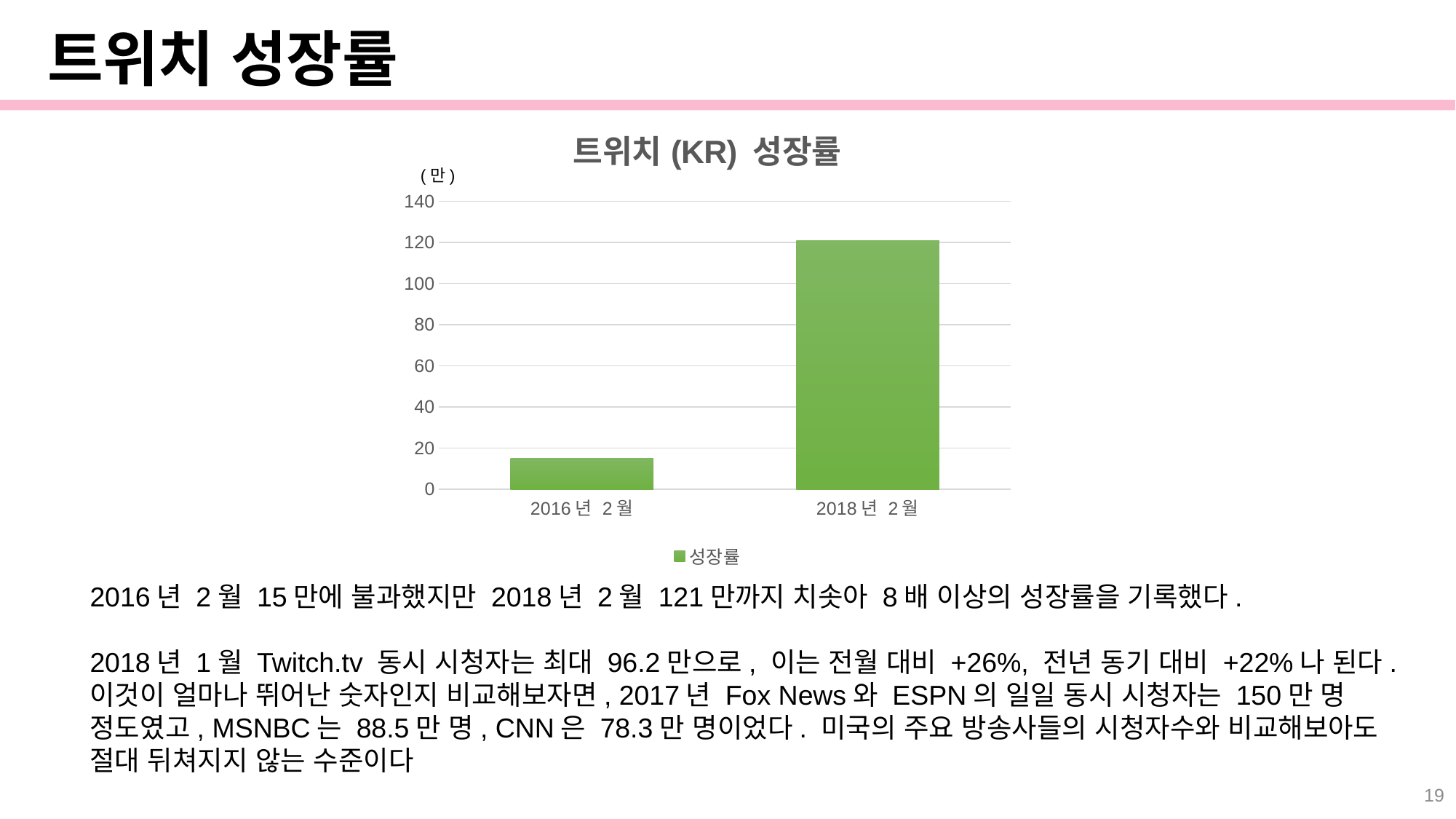

트위치 성장률

### Chart: 트위치(KR) 성장률

| Category | 성장률 |
|---|---|
| 2016년 2월 | 15.0 |
| 2018년 2월 | 121.0 |
(만)
2016년 2월 15만에 불과했지만 2018년 2월 121만까지 치솟아 8배 이상의 성장률을 기록했다.

2018년 1월 Twitch.tv 동시 시청자는 최대 96.2만으로, 이는 전월 대비 +26%, 전년 동기 대비 +22%나 된다.
이것이 얼마나 뛰어난 숫자인지 비교해보자면, 2017년 Fox News와 ESPN의 일일 동시 시청자는 150만 명
정도였고, MSNBC는 88.5만 명, CNN은 78.3만 명이었다. 미국의 주요 방송사들의 시청자수와 비교해보아도
절대 뒤쳐지지 않는 수준이다
19